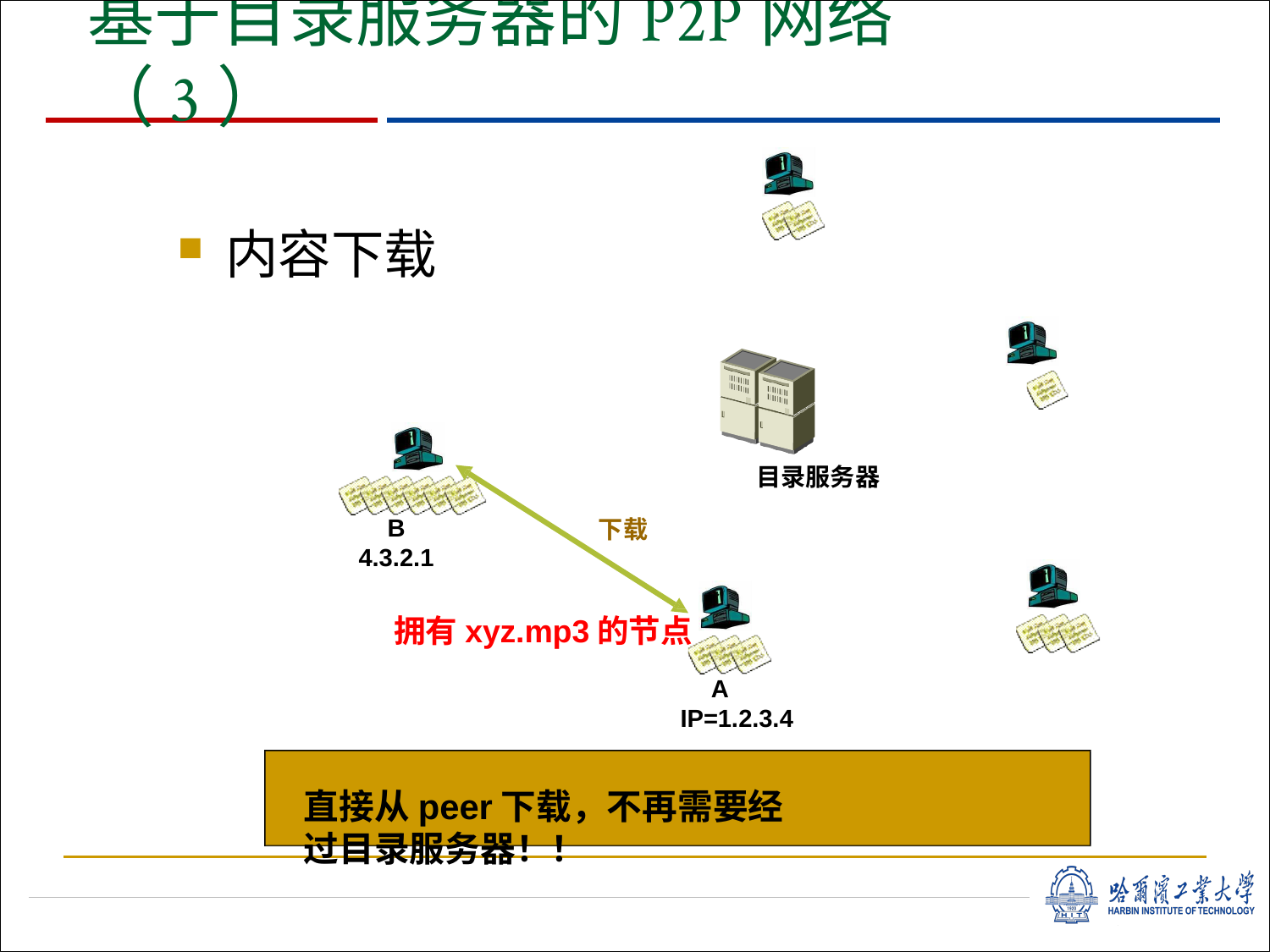

# 基于目录服务器的P2P网络 （3）

内容下载

目录服务器

B  4.3.2.1
下载

拥有xyz.mp3的节点
A      IP=1.2.3.4

直接从peer下载，不再需要经过目录服务器！！